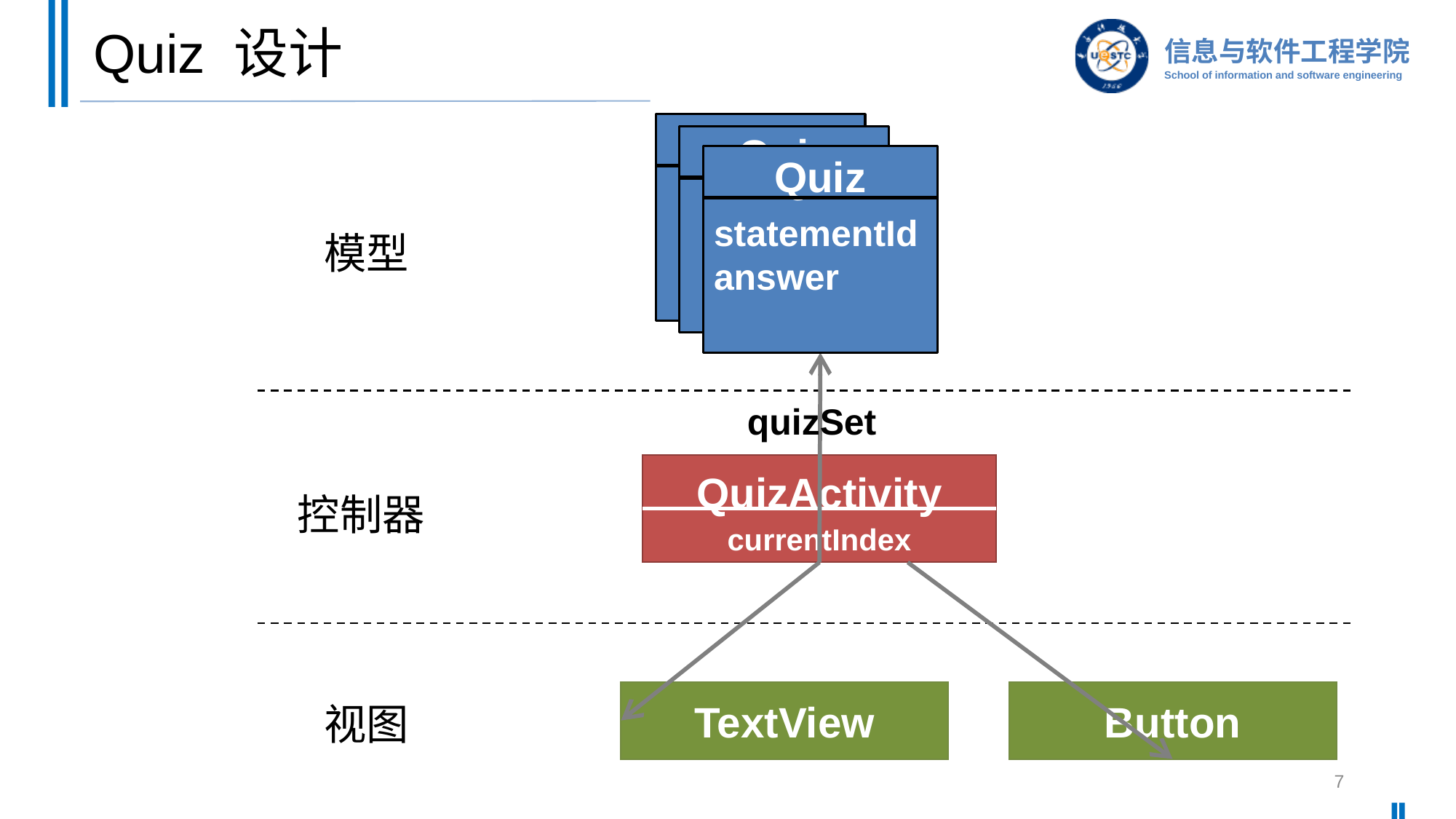

# Quiz 设计
Quiz

Quiz

Quiz
statementId
answer

模型
quizSet
QuizActivity
currentIndex
控制器
TextView
Button
视图
7